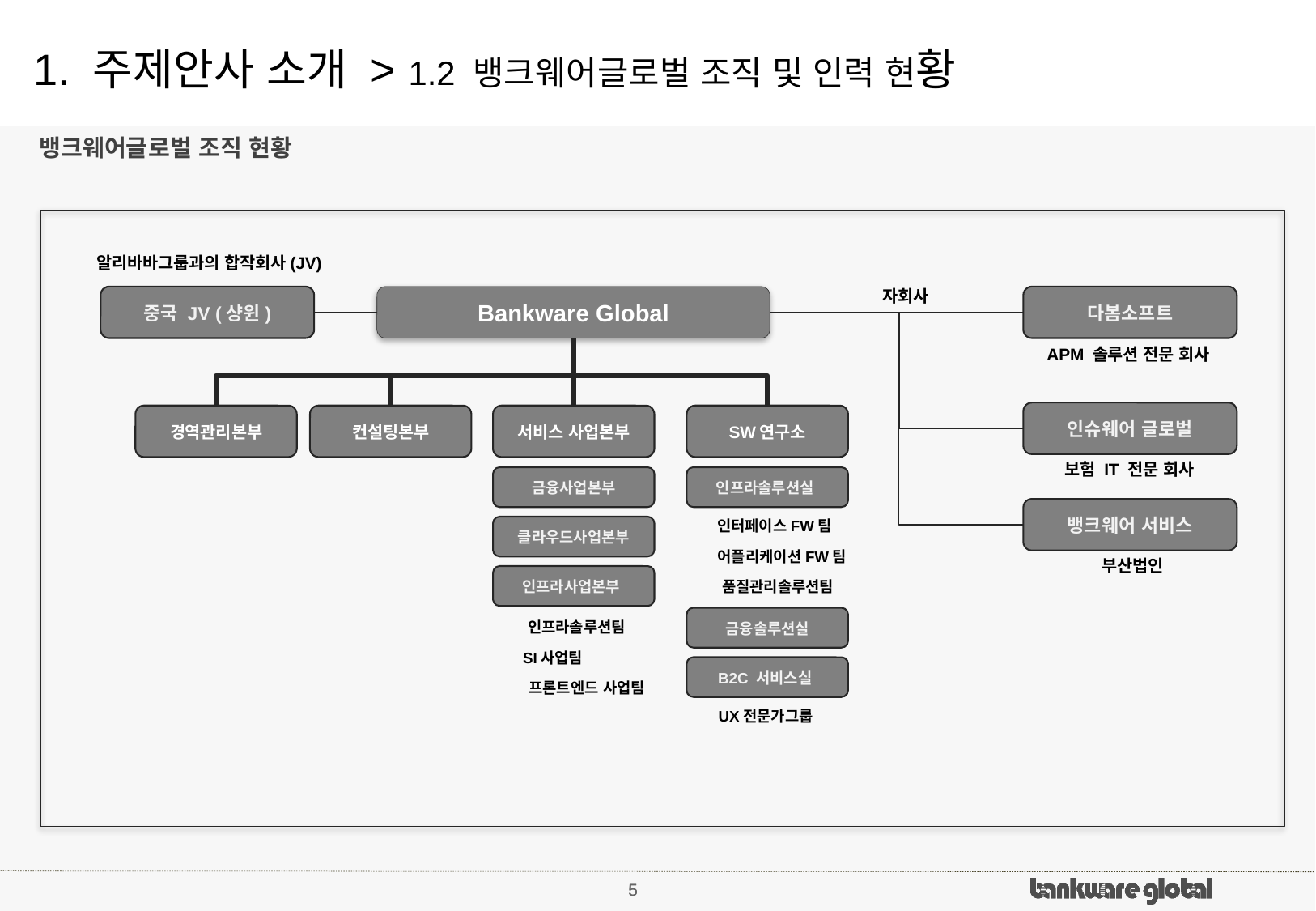

# 1. 주제안사 소개 > 1.2 뱅크웨어글로벌 조직 및 인력 현황
뱅크웨어글로벌 조직 현황

알리바바그룹과의 합작회사(JV)
자회사
중국 JV (샹윈)
Bankware Global
다봄소프트
APM 솔루션 전문 회사
인슈웨어 글로벌
경역관리본부
컨설팅본부
서비스 사업본부
SW연구소
보험 IT 전문 회사
금융사업본부
인프라솔루션실
뱅크웨어 서비스
인터페이스FW팀
클라우드사업본부
어플리케이션FW팀
부산법인
인프라사업본부
품질관리솔루션팀
금융솔루션실
인프라솔루션팀
SI사업팀
B2C 서비스실
프론트엔드 사업팀
UX전문가그룹